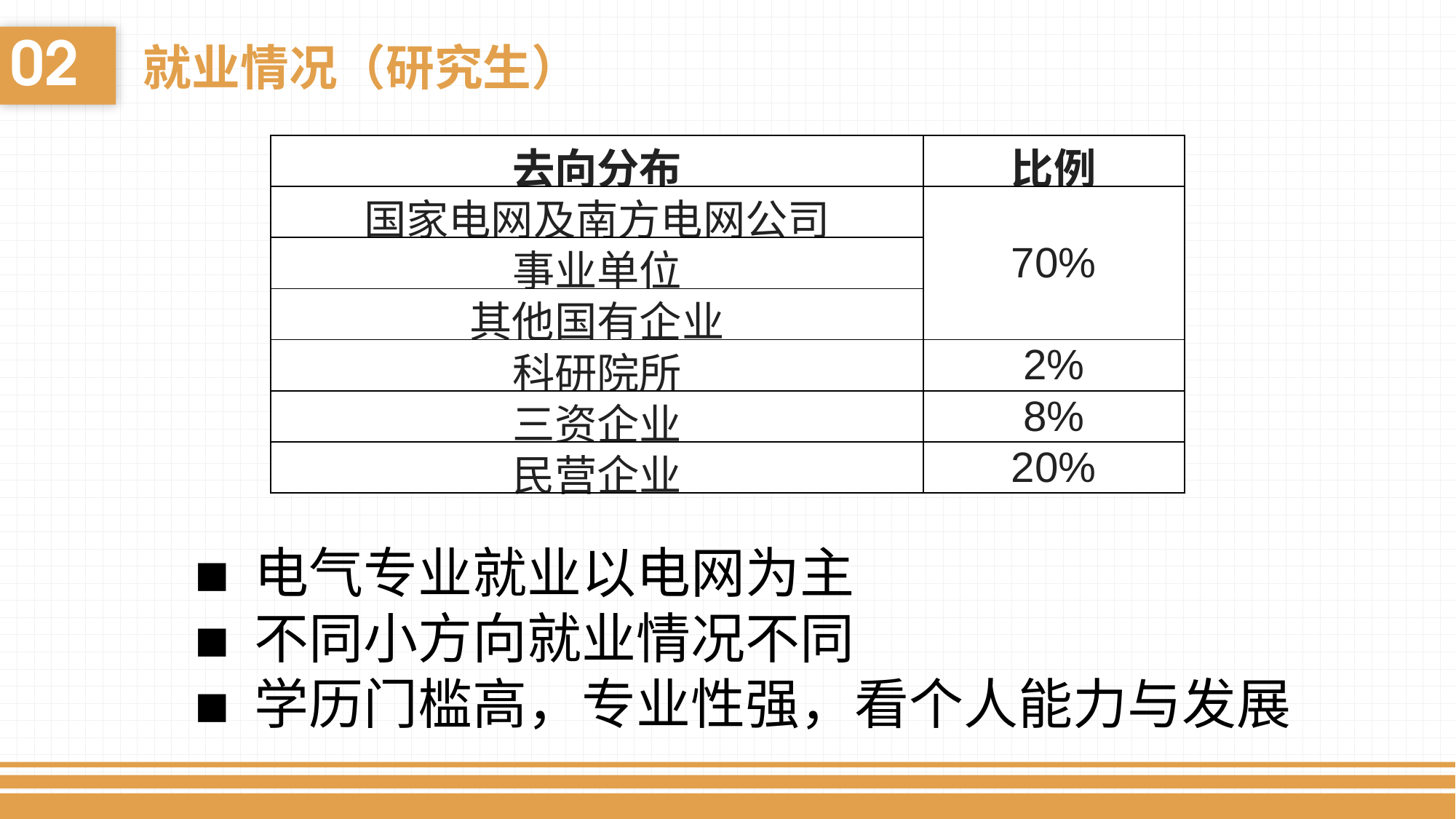

02
就业情况（研究生）
| 去向分布 | 比例 |
| --- | --- |
| 国家电网及南方电网公司 | 70% |
| 事业单位 |  |
| 其他国有企业 |  |
| 科研院所 | 2% |
| 三资企业 | 8% |
| 民营企业 | 20% |
◼ 电气专业就业以电网为主
◼ 不同小方向就业情况不同
◼ 学历门槛高，专业性强，看个人能力与发展